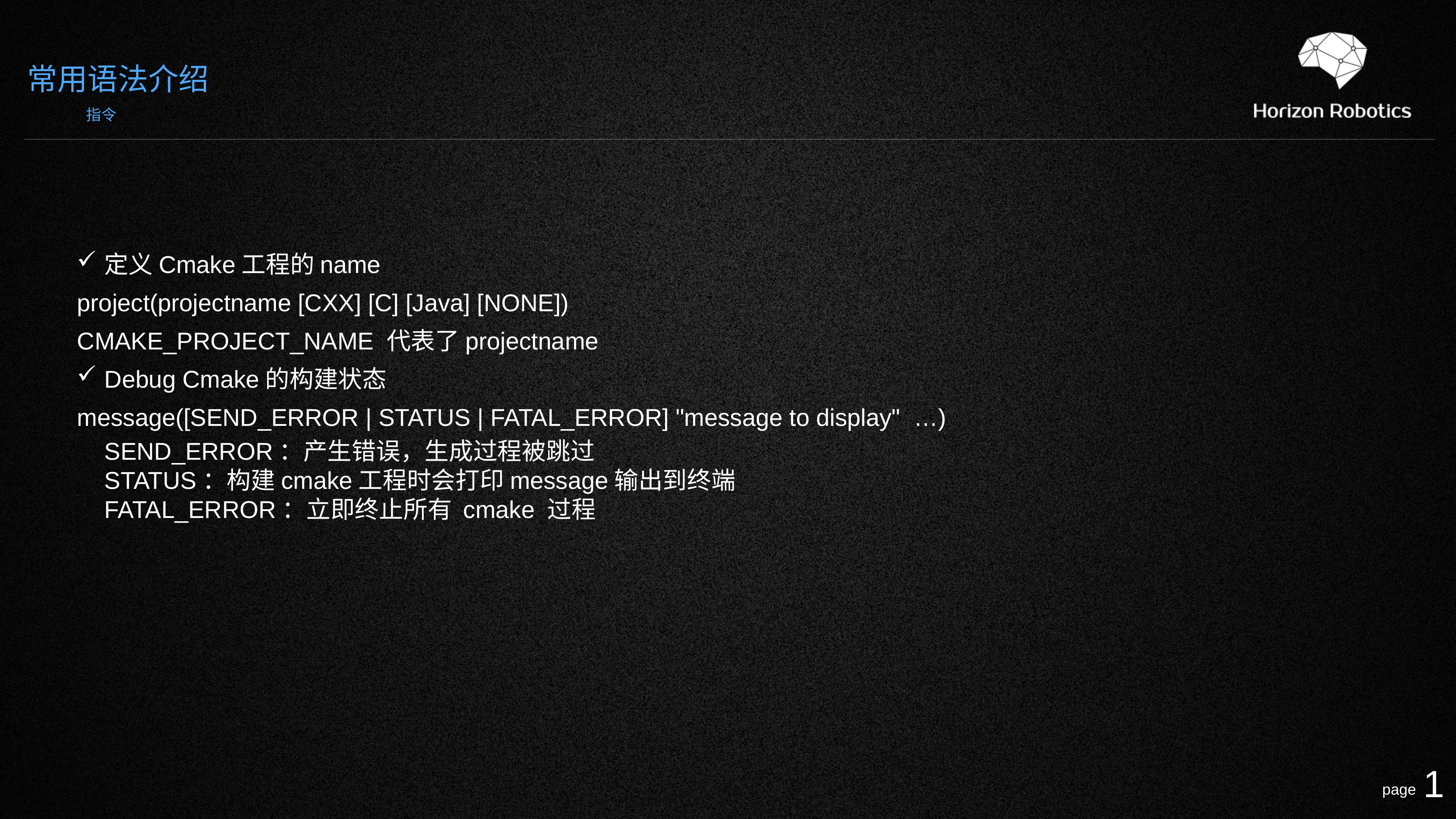

常用语法介绍
指令

定义Cmake工程的name
project(projectname [CXX] [C] [Java] [NONE])
CMAKE_PROJECT_NAME 代表了projectname
Debug Cmake的构建状态
message([SEND_ERROR | STATUS | FATAL_ERROR] "message to display"  …)
SEND_ERROR：产生错误，生成过程被跳过
STATUS：构建cmake工程时会打印message输出到终端
FATAL_ERROR：立即终止所有 cmake 过程
1
page